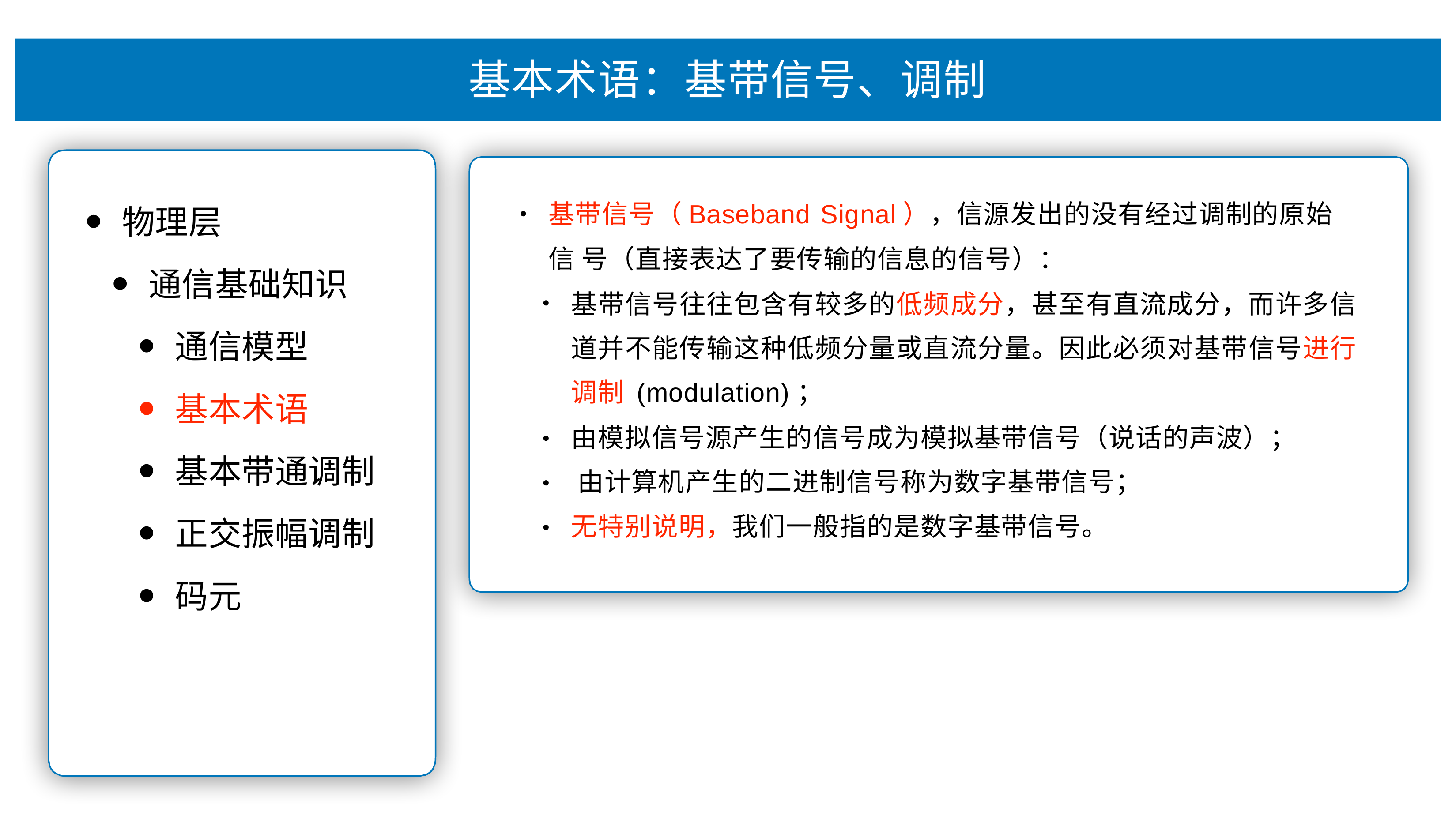

# 基本术语：基带信号、调制

基带信号（Baseband Signal），信源发出的没有经过调制的原始信 号（直接表达了要传输的信息的信号）：
物理层
通信基础知识
通信模型
基本术语
基本带通调制
正交振幅调制
码元
•
基带信号往往包含有较多的低频成分，甚⾄有直流成分，⽽许多信 道并不能传输这种低频分量或直流分量。因此必须对基带信号进⾏ 调制 (modulation)；
由模拟信号源产⽣的信号成为模拟基带信号（说话的声波）；  由计算机产⽣的⼆进制信号称为数字基带信号；
⽆特别说明，我们⼀般指的是数字基带信号。
•
•
•